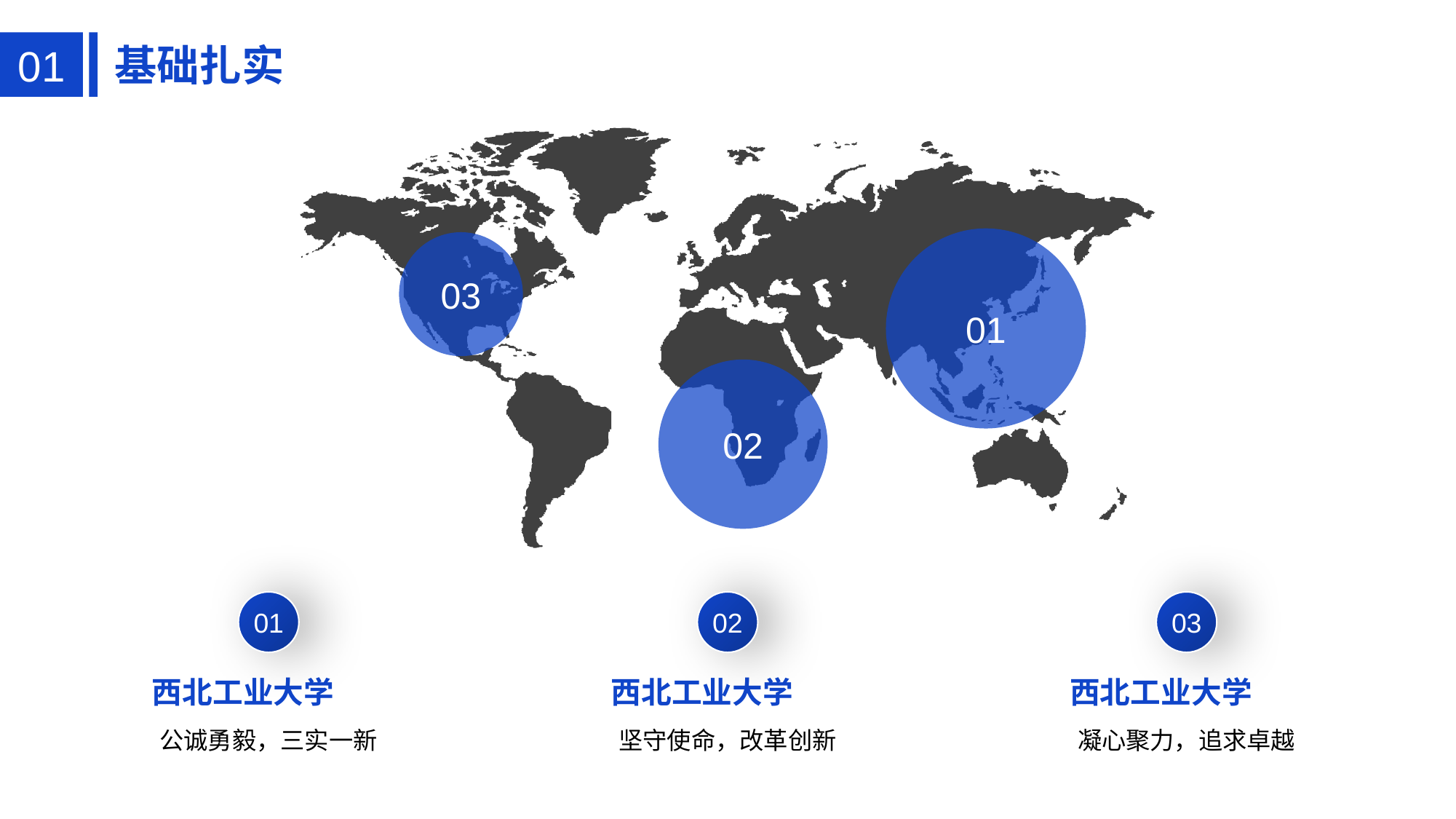

01

基础扎实

01
03
02

01

02

03
西北工业大学
公诚勇毅，三实一新
西北工业大学
坚守使命，改革创新
西北工业大学
凝心聚力，追求卓越
合作QQ： 243001978